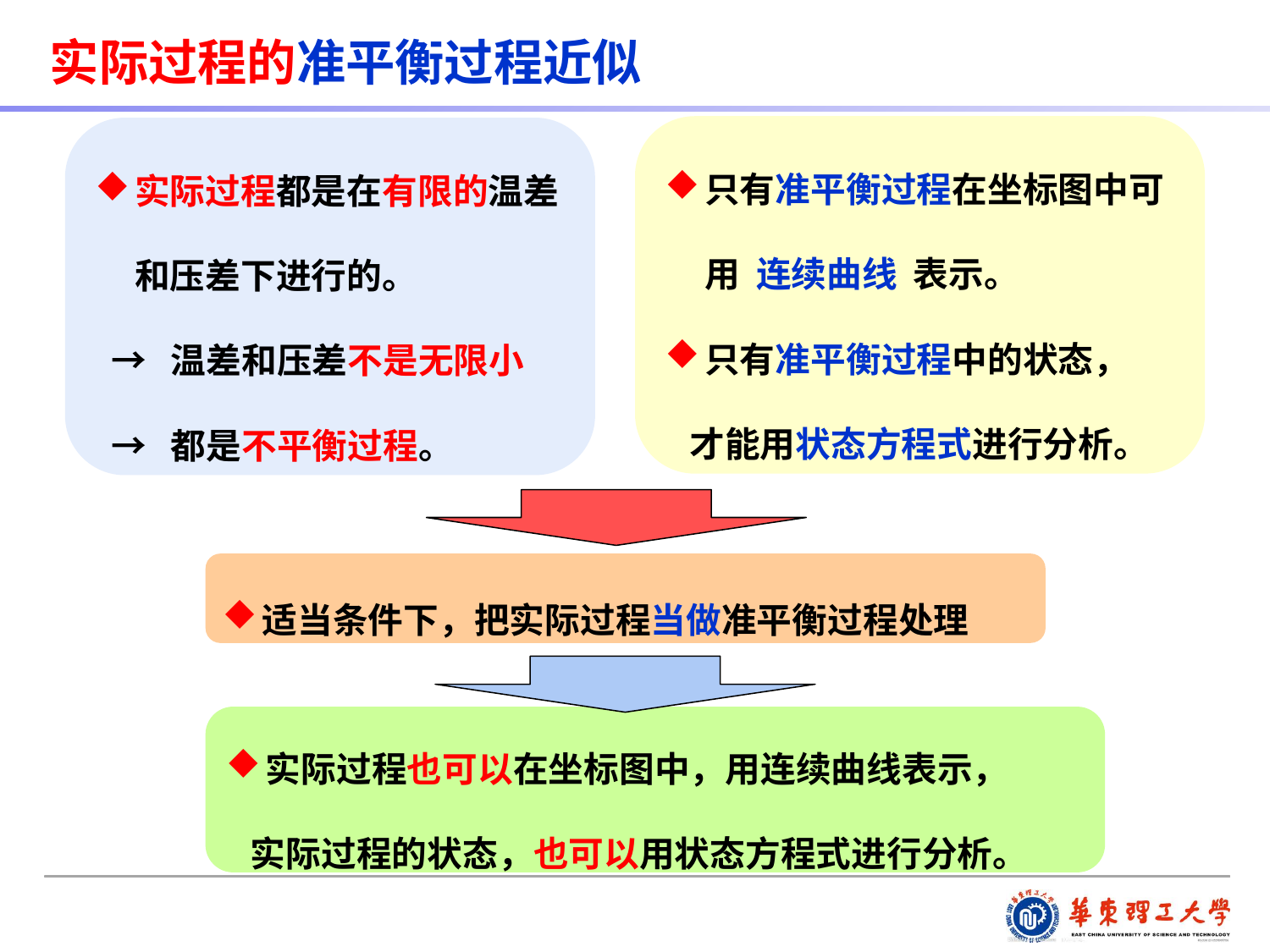

实际过程的准平衡过程近似
只有准平衡过程在坐标图中可用  连续曲线  表示。
只有准平衡过程中的状态，
  才能用状态方程式进行分析。
实际过程都是在有限的温差和压差下进行的。
  →  温差和压差不是无限小
  →  都是不平衡过程。

适当条件下，把实际过程当做准平衡过程处理

实际过程也可以在坐标图中，用连续曲线表示，
  实际过程的状态，也可以用状态方程式进行分析。